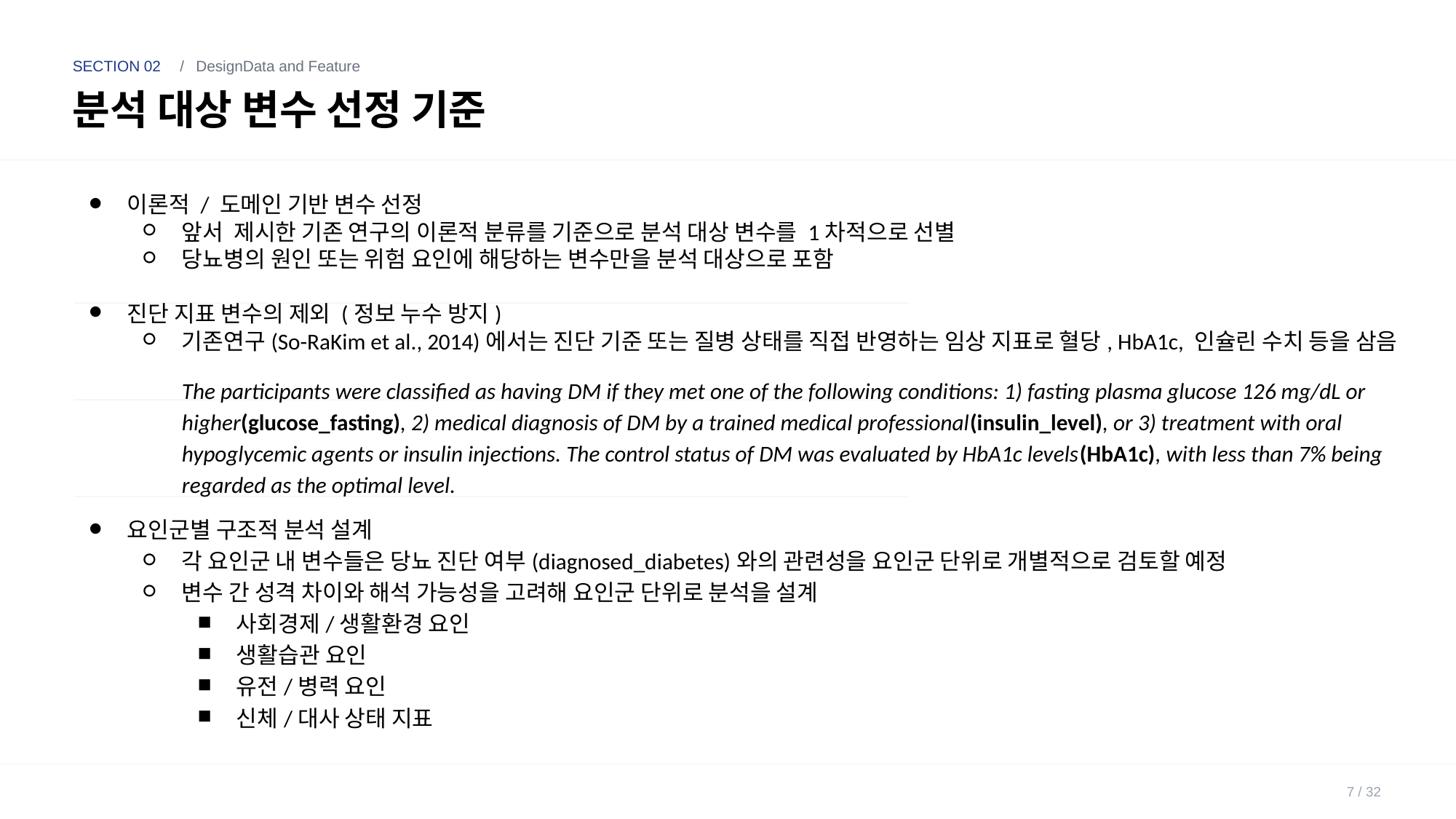

SECTION 02
/
DesignData and Feature
분석 대상 변수 선정 기준
이론적 / 도메인 기반 변수 선정
앞서  제시한 기존 연구의 이론적 분류를 기준으로 분석 대상 변수를 1차적으로 선별
당뇨병의 원인 또는 위험 요인에 해당하는 변수만을 분석 대상으로 포함

진단 지표 변수의 제외 (정보 누수 방지)
기존연구(So-RaKim et al., 2014)에서는 진단 기준 또는 질병 상태를 직접 반영하는 임상 지표로 혈당, HbA1c, 인슐린 수치 등을 삼음
The participants were classified as having DM if they met one of the following conditions: 1) fasting plasma glucose 126 mg/dL or higher(glucose_fasting), 2) medical diagnosis of DM by a trained medical professional(insulin_level), or 3) treatment with oral hypoglycemic agents or insulin injections. The control status of DM was evaluated by HbA1c levels(HbA1c), with less than 7% being regarded as the optimal level.
요인군별 구조적 분석 설계
각 요인군 내 변수들은 당뇨 진단 여부(diagnosed_diabetes)와의 관련성을 요인군 단위로 개별적으로 검토할 예정
변수 간 성격 차이와 해석 가능성을 고려해 요인군 단위로 분석을 설계
사회경제/생활환경 요인
생활습관 요인
유전/병력 요인
신체/대사 상태 지표

7 / 32